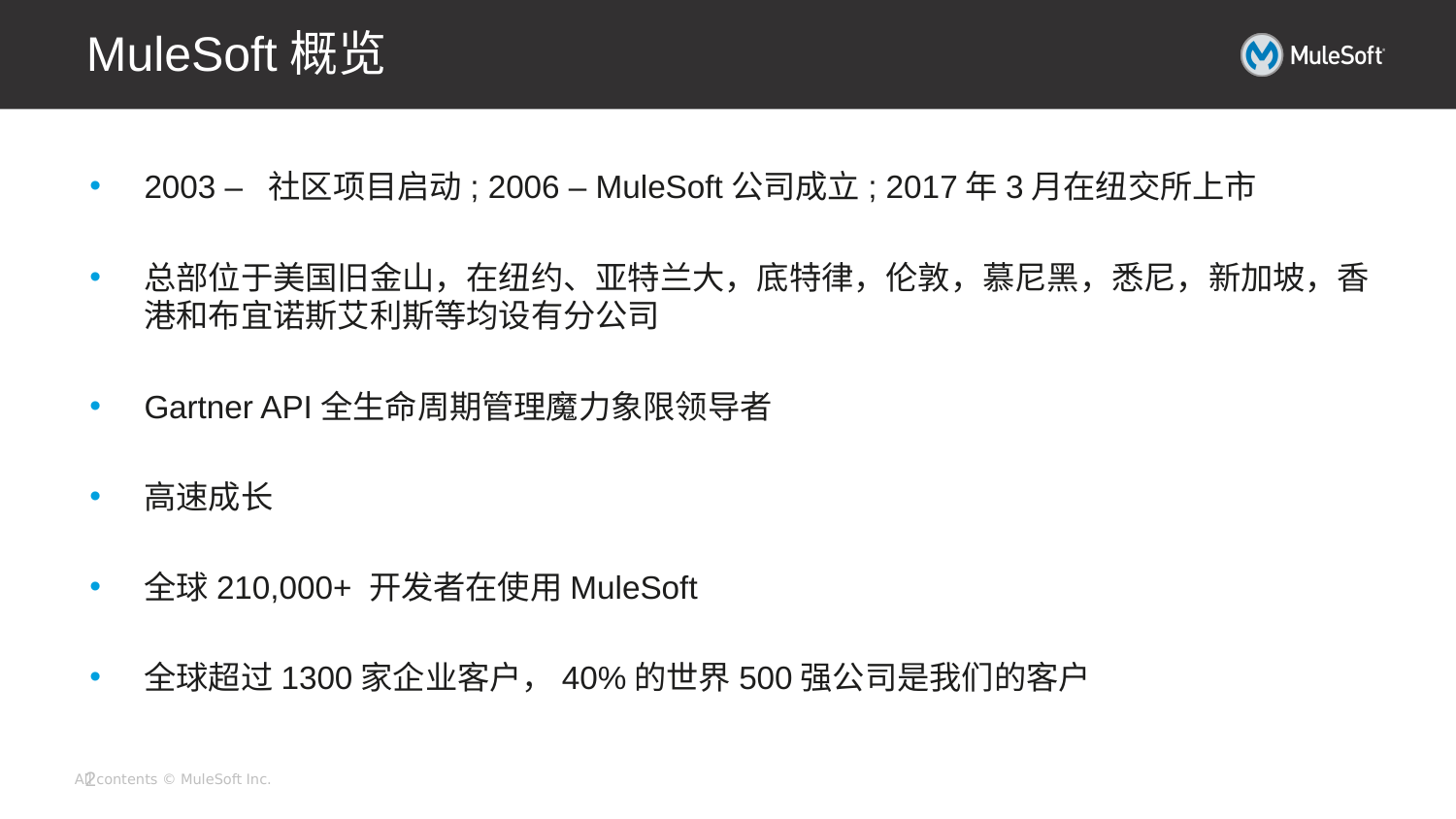

MuleSoft概览
2003 –  社区项目启动; 2006 – MuleSoft公司成立; 2017年3月在纽交所上市

总部位于美国旧金山，在纽约、亚特兰大，底特律，伦敦，慕尼黑，悉尼，新加坡，香港和布宜诺斯艾利斯等均设有分公司

Gartner API全生命周期管理魔力象限领导者

高速成长

全球210,000+ 开发者在使用MuleSoft

全球超过1300家企业客户，40%的世界500强公司是我们的客户